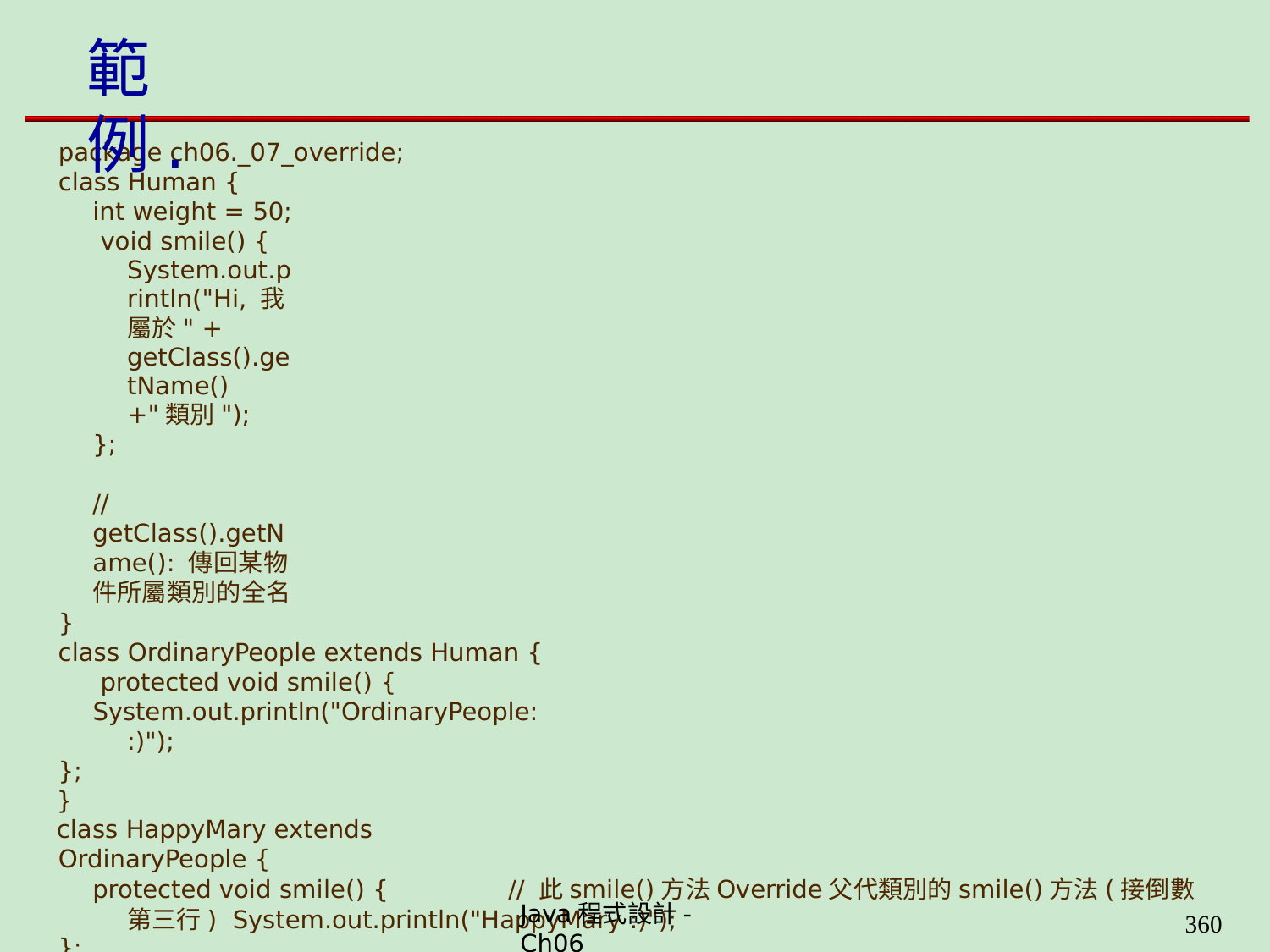

# 範例.
package ch06._07_override;  class Human {
int weight = 50;  void smile() {
System.out.println("Hi, 我屬於" + getClass().getName() +"類別");
};	// getClass().getName(): 傳回某物件所屬類別的全名
}
class OrdinaryPeople extends Human {  protected void smile() {
System.out.println("OrdinaryPeople: :)");
};
}
class HappyMary extends OrdinaryPeople {
protected void smile() {	// 此smile()方法Override父代類別的smile()方法(接倒數第三行)  System.out.println("HappyMary :)");
};
}
public class OverridingWhenExtends {  public static void main(String args[]) {
HappyMary hm = new HappyMary();
hm.smile();	// 所以此行會執行HappyMary類別的smile()而不會執行其父代類別的smile()
}
}
Java程式設計-Ch06
360